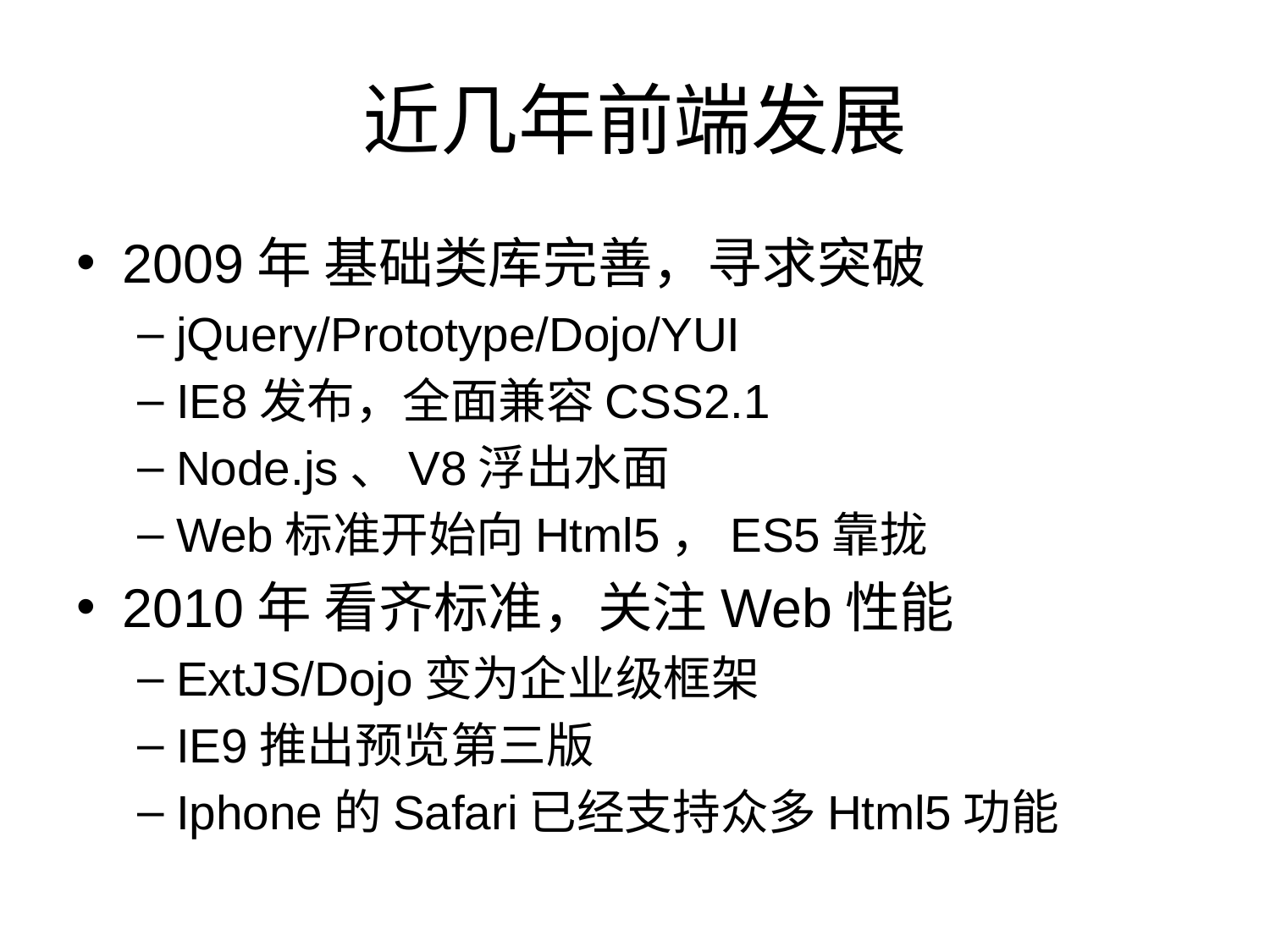

# 近几年前端发展
2009年 基础类库完善，寻求突破
jQuery/Prototype/Dojo/YUI
IE8发布，全面兼容CSS2.1
Node.js、V8浮出水面
Web标准开始向Html5，ES5靠拢
2010年 看齐标准，关注Web性能
ExtJS/Dojo变为企业级框架
IE9推出预览第三版
Iphone的Safari已经支持众多Html5功能